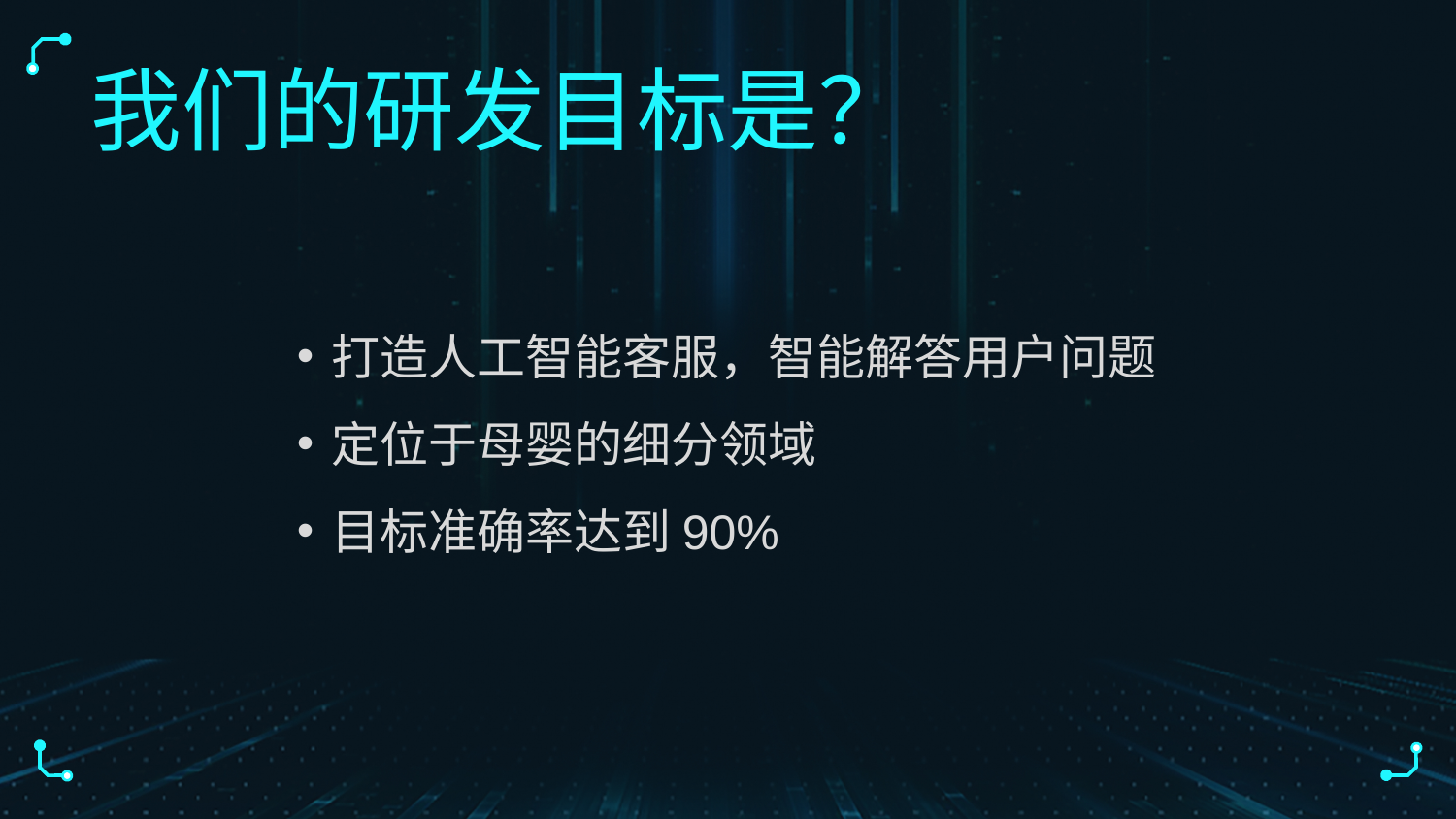

我们的研发目标是？
打造人工智能客服，智能解答用户问题
定位于母婴的细分领域
目标准确率达到90%